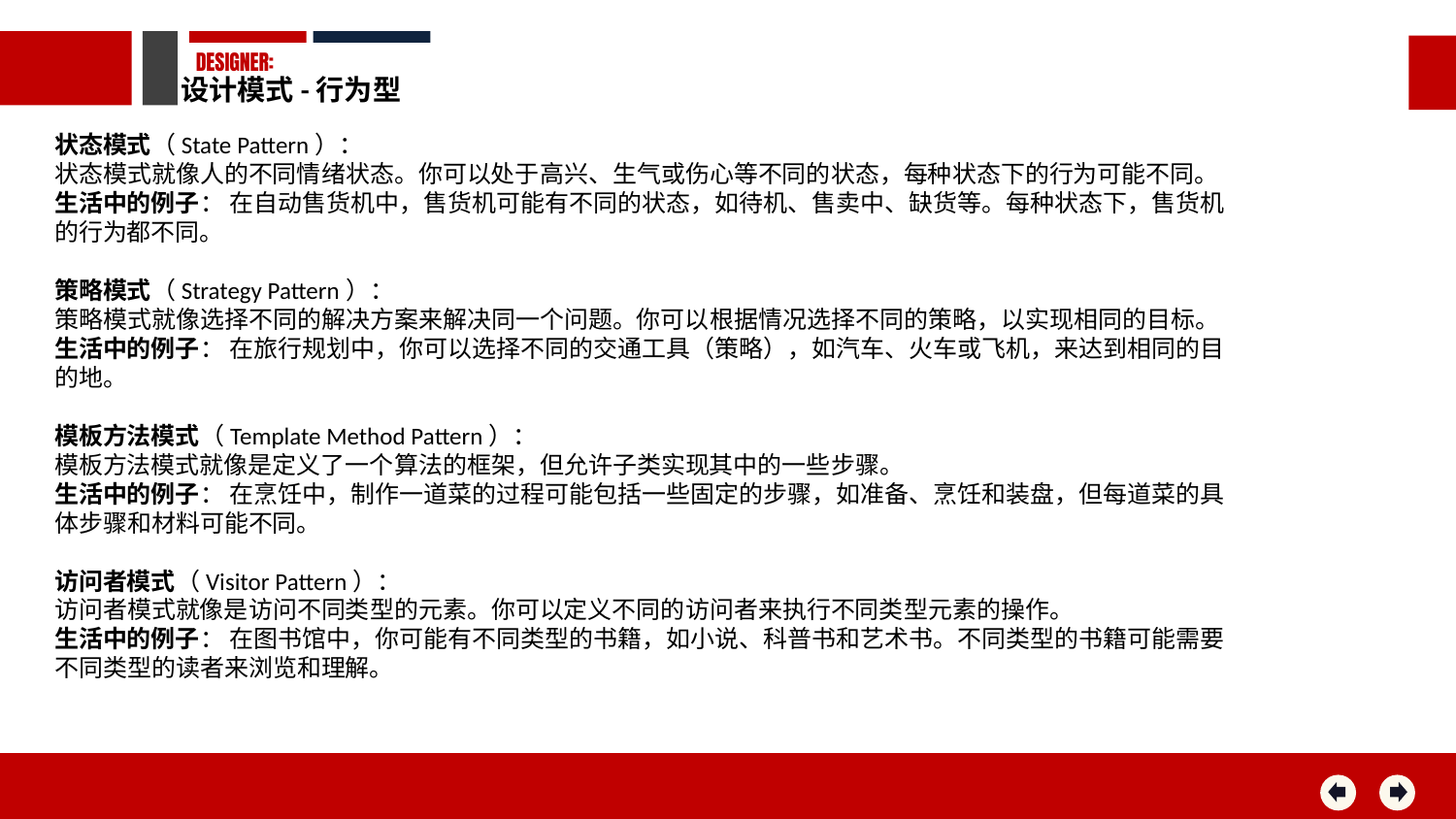

DESIGNER:
设计模式-行为型
状态模式（State Pattern）：
状态模式就像人的不同情绪状态。你可以处于高兴、生气或伤心等不同的状态，每种状态下的行为可能不同。
生活中的例子： 在自动售货机中，售货机可能有不同的状态，如待机、售卖中、缺货等。每种状态下，售货机的行为都不同。

策略模式（Strategy Pattern）：
策略模式就像选择不同的解决方案来解决同一个问题。你可以根据情况选择不同的策略，以实现相同的目标。
生活中的例子： 在旅行规划中，你可以选择不同的交通工具（策略），如汽车、火车或飞机，来达到相同的目的地。

模板方法模式（Template Method Pattern）：
模板方法模式就像是定义了一个算法的框架，但允许子类实现其中的一些步骤。
生活中的例子： 在烹饪中，制作一道菜的过程可能包括一些固定的步骤，如准备、烹饪和装盘，但每道菜的具体步骤和材料可能不同。

访问者模式（Visitor Pattern）：
访问者模式就像是访问不同类型的元素。你可以定义不同的访问者来执行不同类型元素的操作。
生活中的例子： 在图书馆中，你可能有不同类型的书籍，如小说、科普书和艺术书。不同类型的书籍可能需要不同类型的读者来浏览和理解。